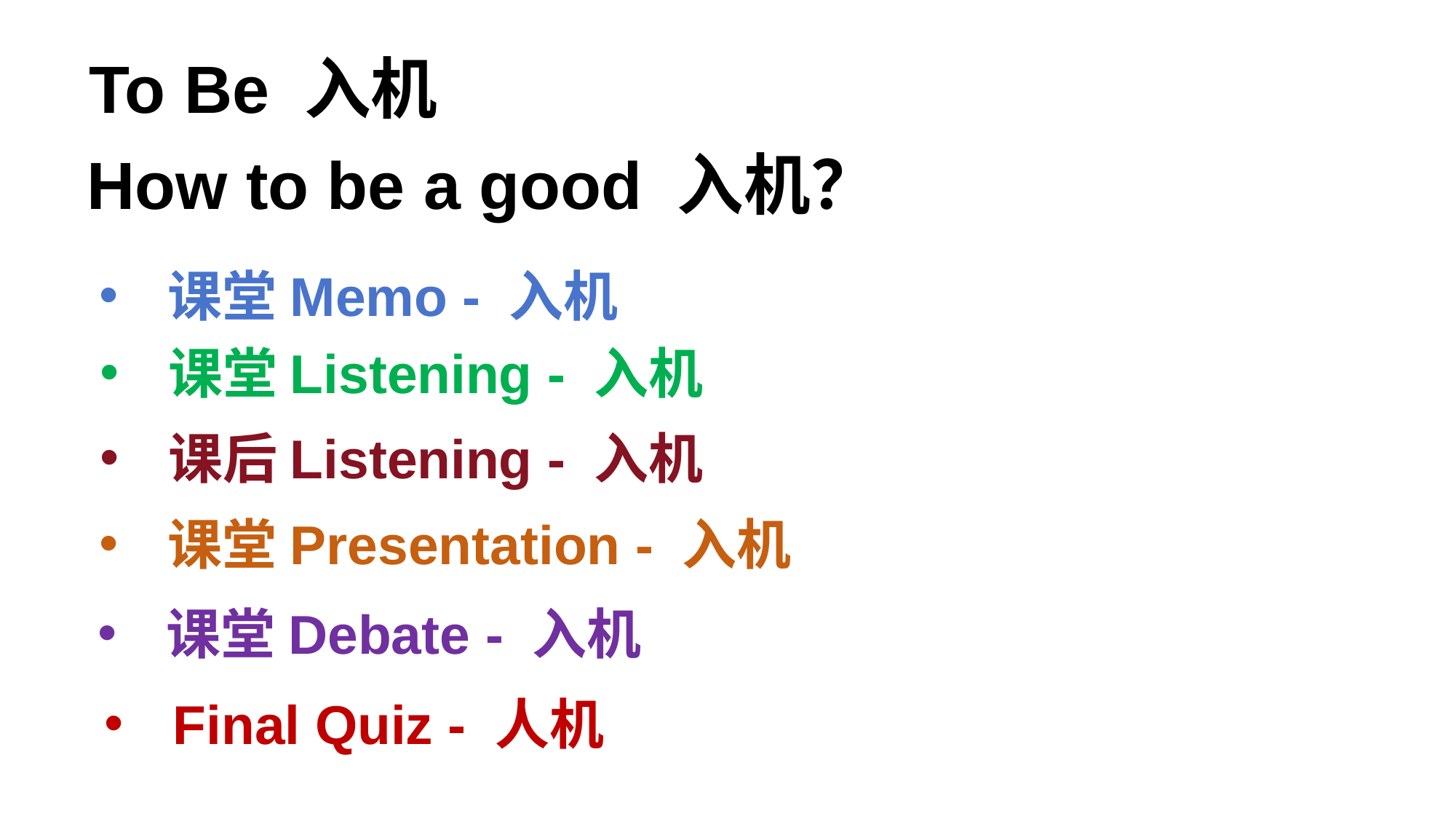

To Be 入机
How to be a good 入机？
课堂Memo - 入机
课堂Listening - 入机
课后Listening - 入机
课堂Presentation - 入机
课堂Debate - 入机
Final Quiz - 人机